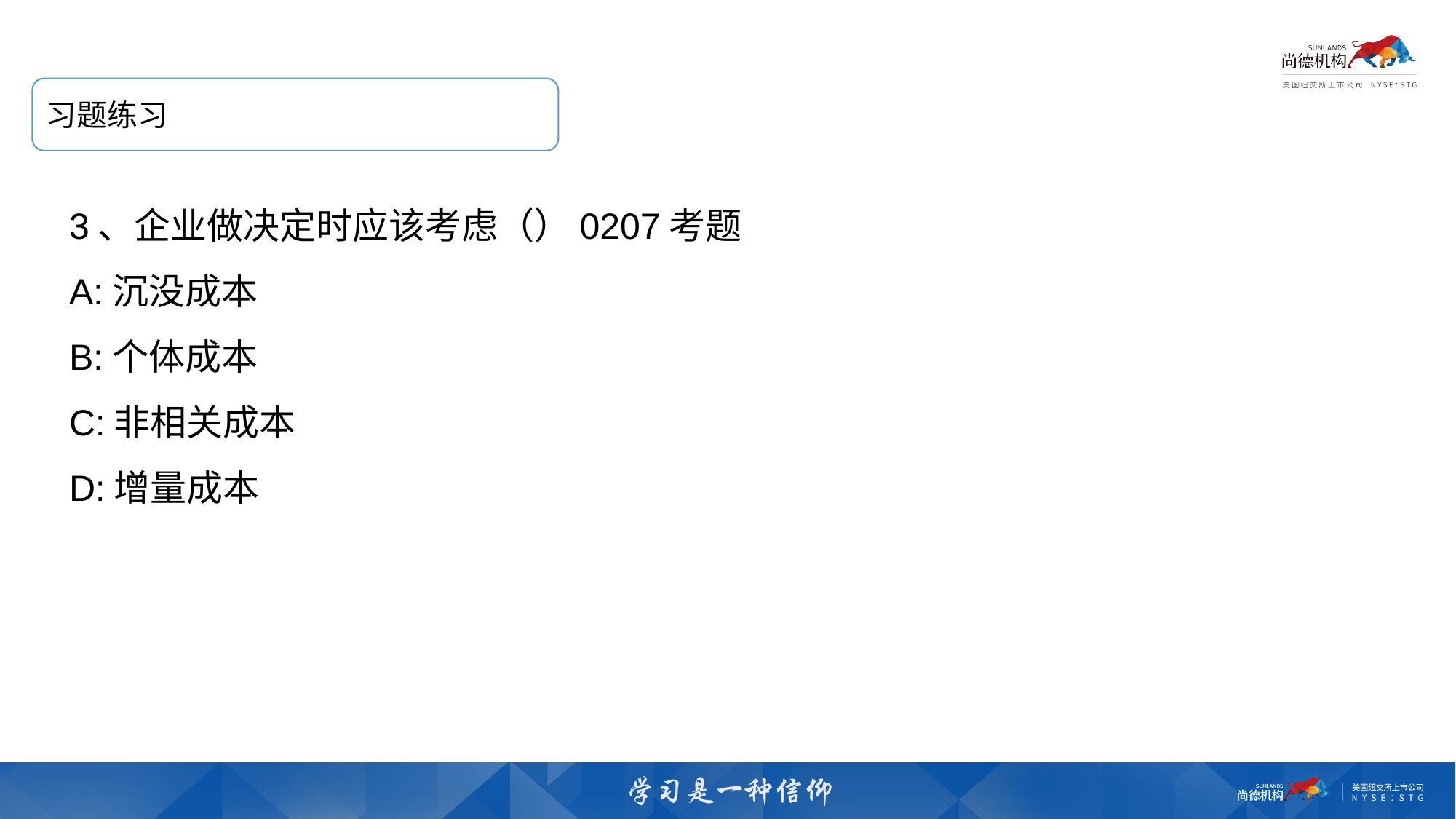

习题练习
3、企业做决定时应该考虑（）0207考题
A:沉没成本
B:个体成本
C:非相关成本
D:增量成本